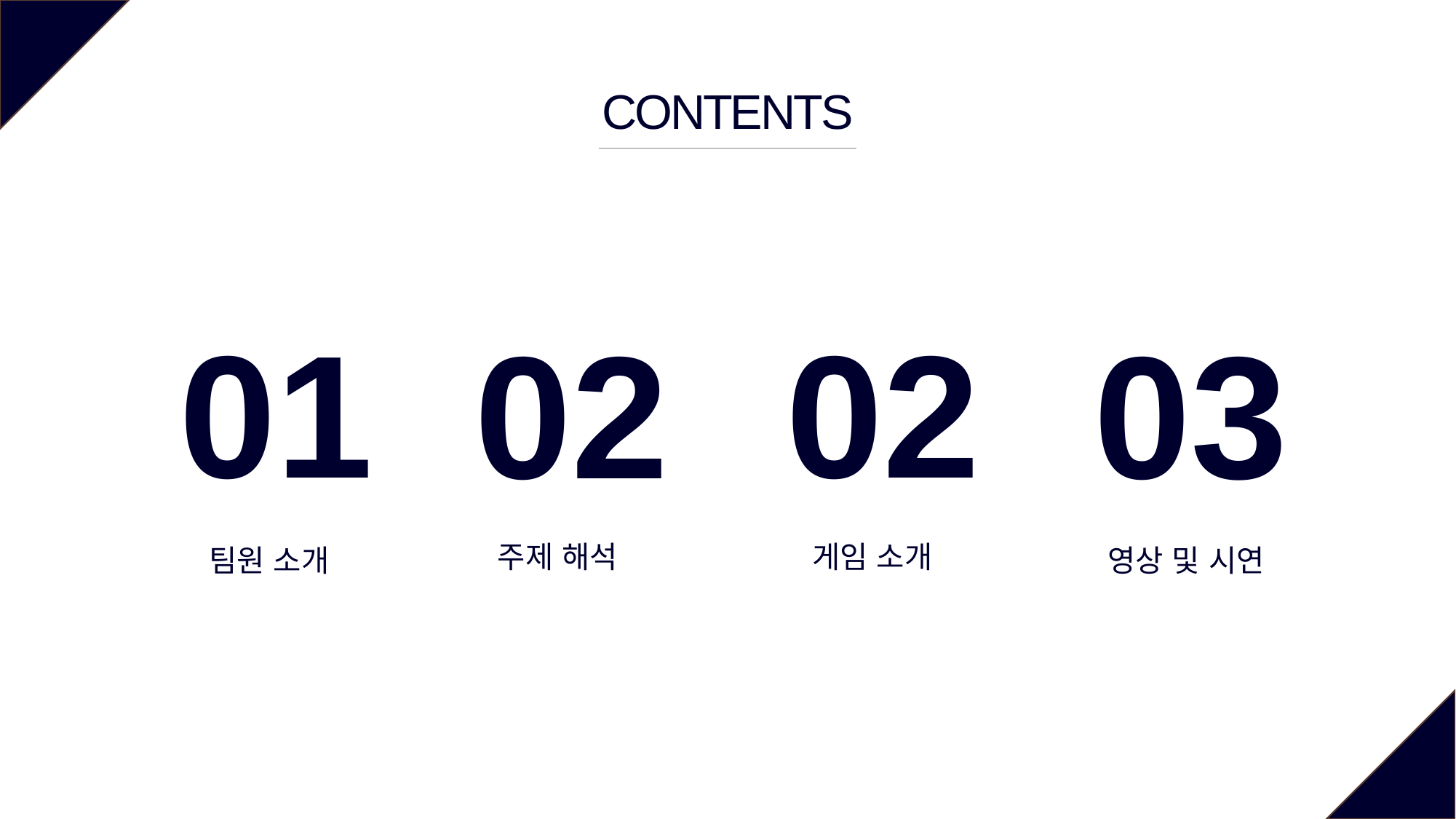

CONTENTS
01
02
02
03
게임 소개
팀원 소개
주제 해석
영상 및 시연